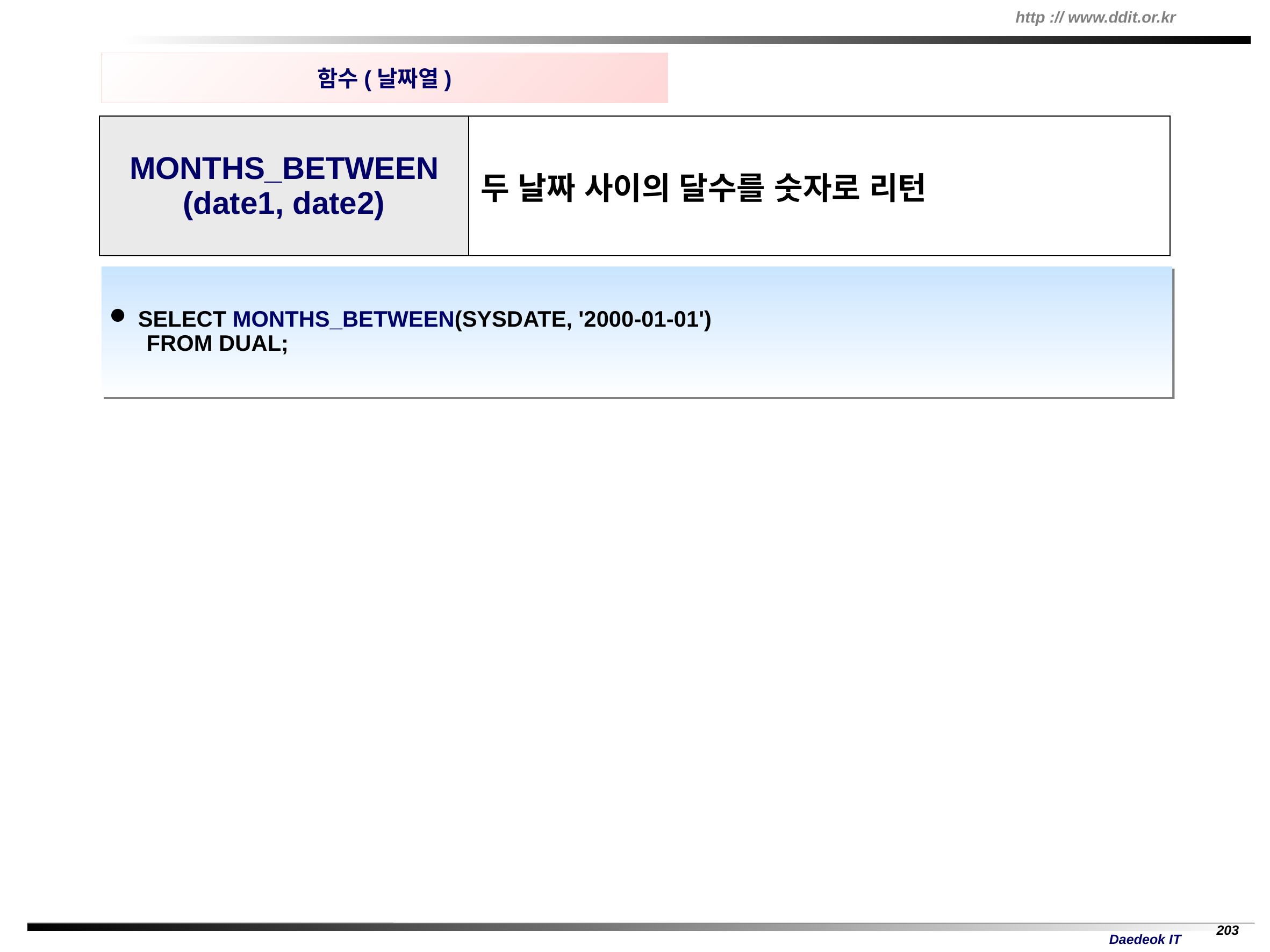

함수(날짜열)
| MONTHS\_BETWEEN (date1, date2) | 두 날짜 사이의 달수를 숫자로 리턴 |
| --- | --- |
 SELECT MONTHS_BETWEEN(SYSDATE, '2000-01-01')
      FROM DUAL;